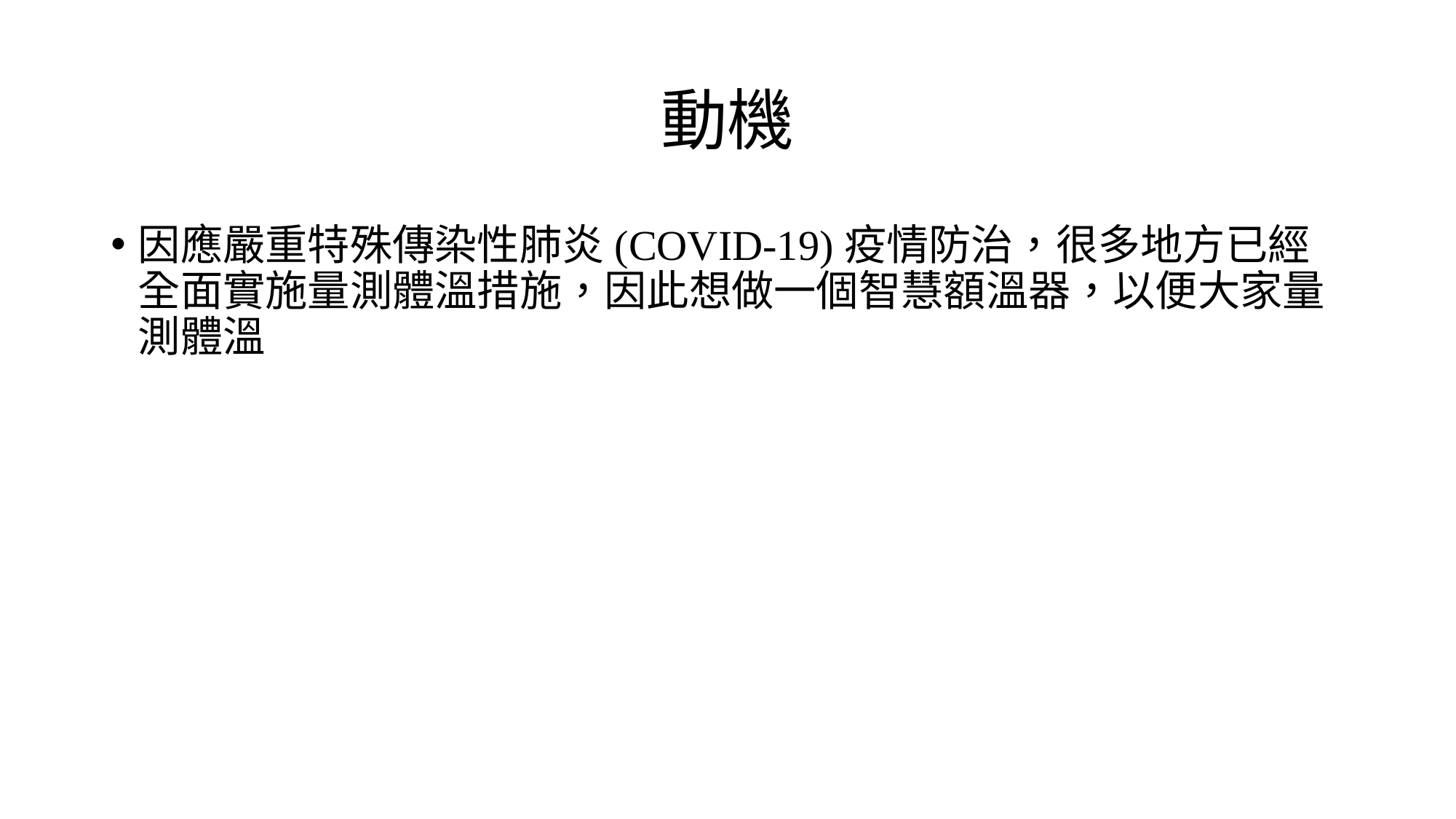

# 動機
因應嚴重特殊傳染性肺炎(COVID-19)疫情防治，很多地方已經全面實施量測體溫措施，因此想做一個智慧額溫器，以便大家量測體溫